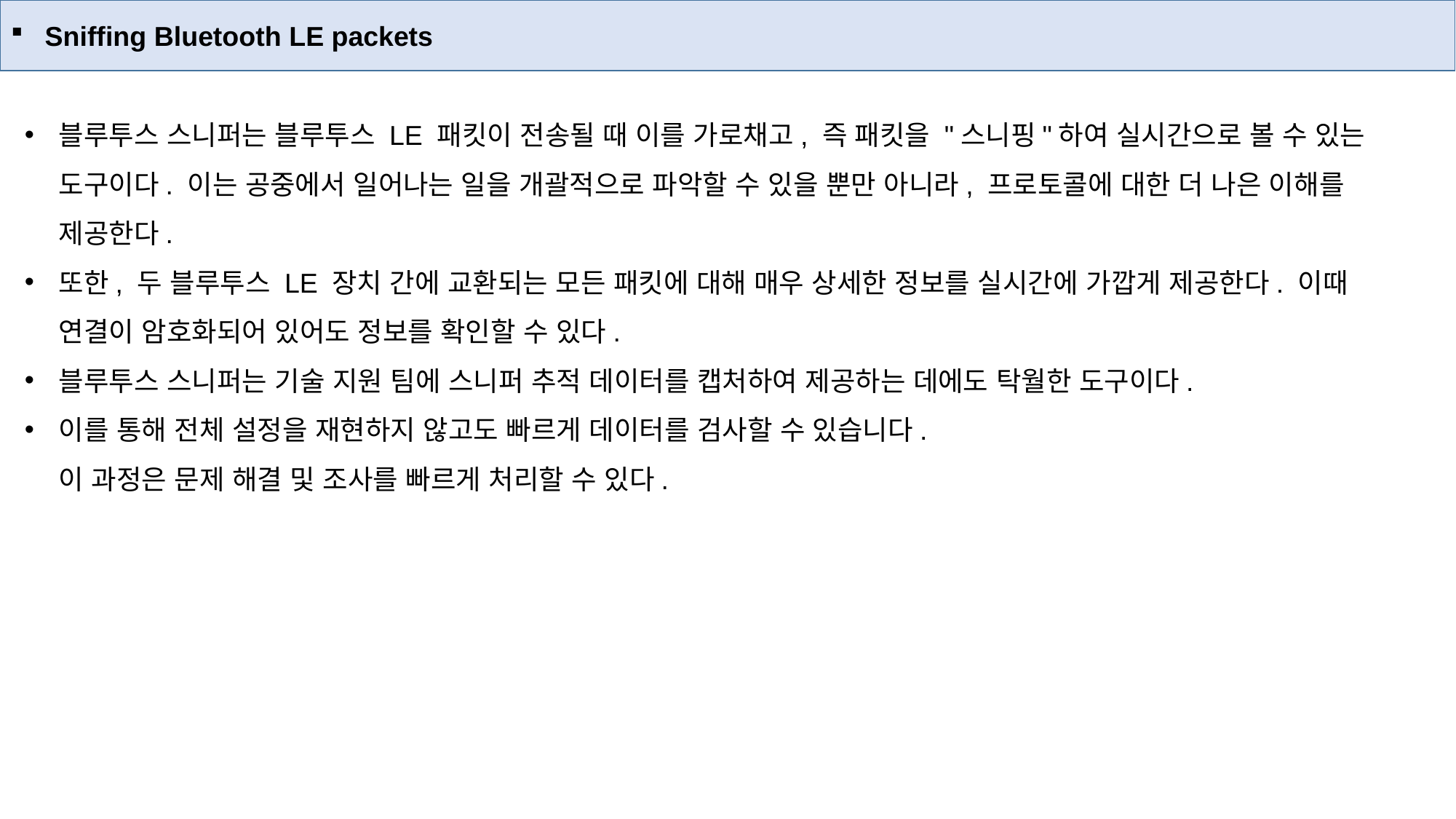

Sniffing Bluetooth LE packets
블루투스 스니퍼는 블루투스 LE 패킷이 전송될 때 이를 가로채고, 즉 패킷을 "스니핑"하여 실시간으로 볼 수 있는 도구이다. 이는 공중에서 일어나는 일을 개괄적으로 파악할 수 있을 뿐만 아니라, 프로토콜에 대한 더 나은 이해를 제공한다.
또한, 두 블루투스 LE 장치 간에 교환되는 모든 패킷에 대해 매우 상세한 정보를 실시간에 가깝게 제공한다. 이때 연결이 암호화되어 있어도 정보를 확인할 수 있다.
블루투스 스니퍼는 기술 지원 팀에 스니퍼 추적 데이터를 캡처하여 제공하는 데에도 탁월한 도구이다.
이를 통해 전체 설정을 재현하지 않고도 빠르게 데이터를 검사할 수 있습니다.
이 과정은 문제 해결 및 조사를 빠르게 처리할 수 있다.